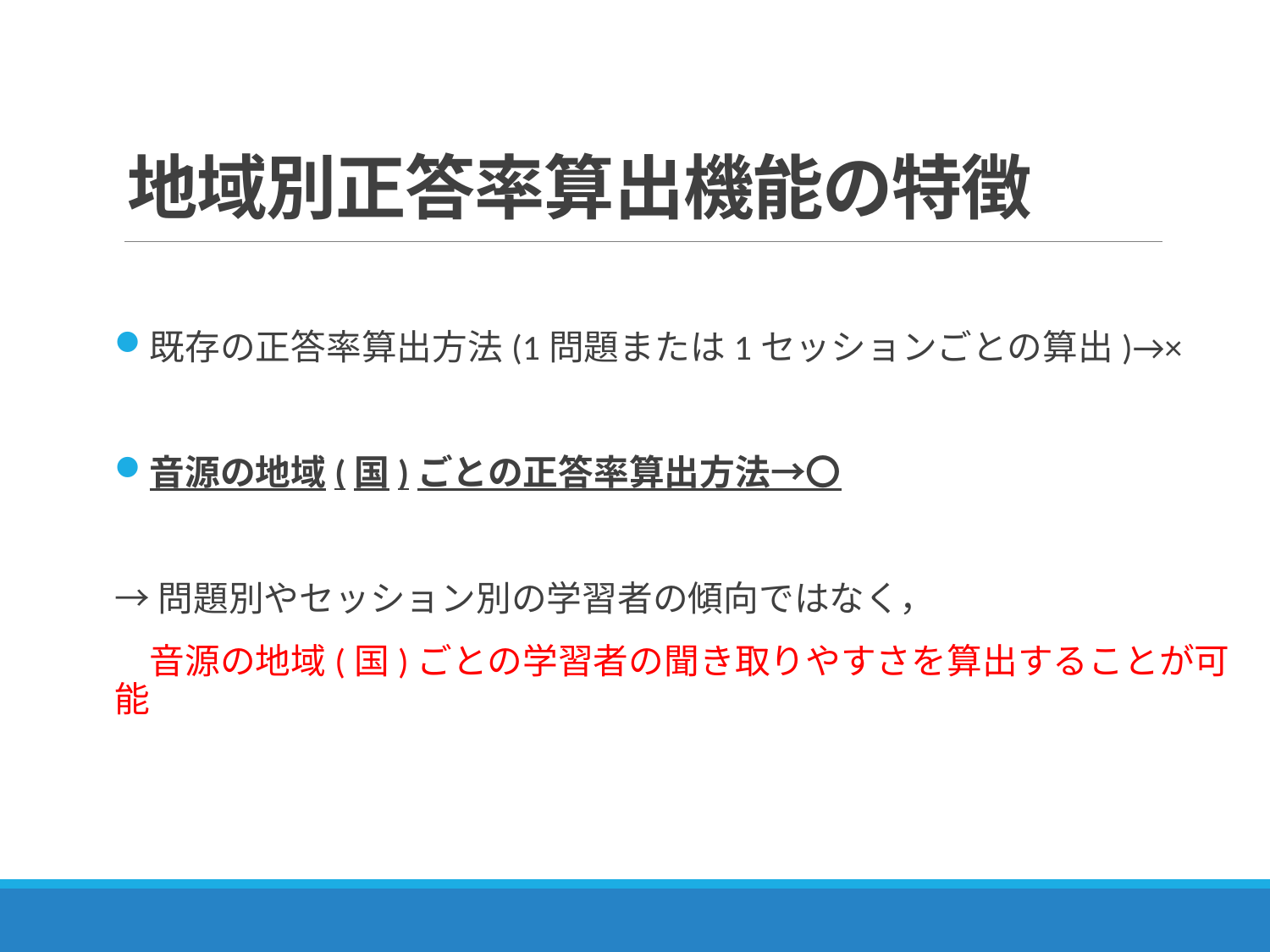

# 地域別正答率算出機能の特徴

既存の正答率算出方法(1問題または1セッションごとの算出)→×

音源の地域(国)ごとの正答率算出方法→〇

→問題別やセッション別の学習者の傾向ではなく，
　音源の地域(国)ごとの学習者の聞き取りやすさを算出することが可能
10